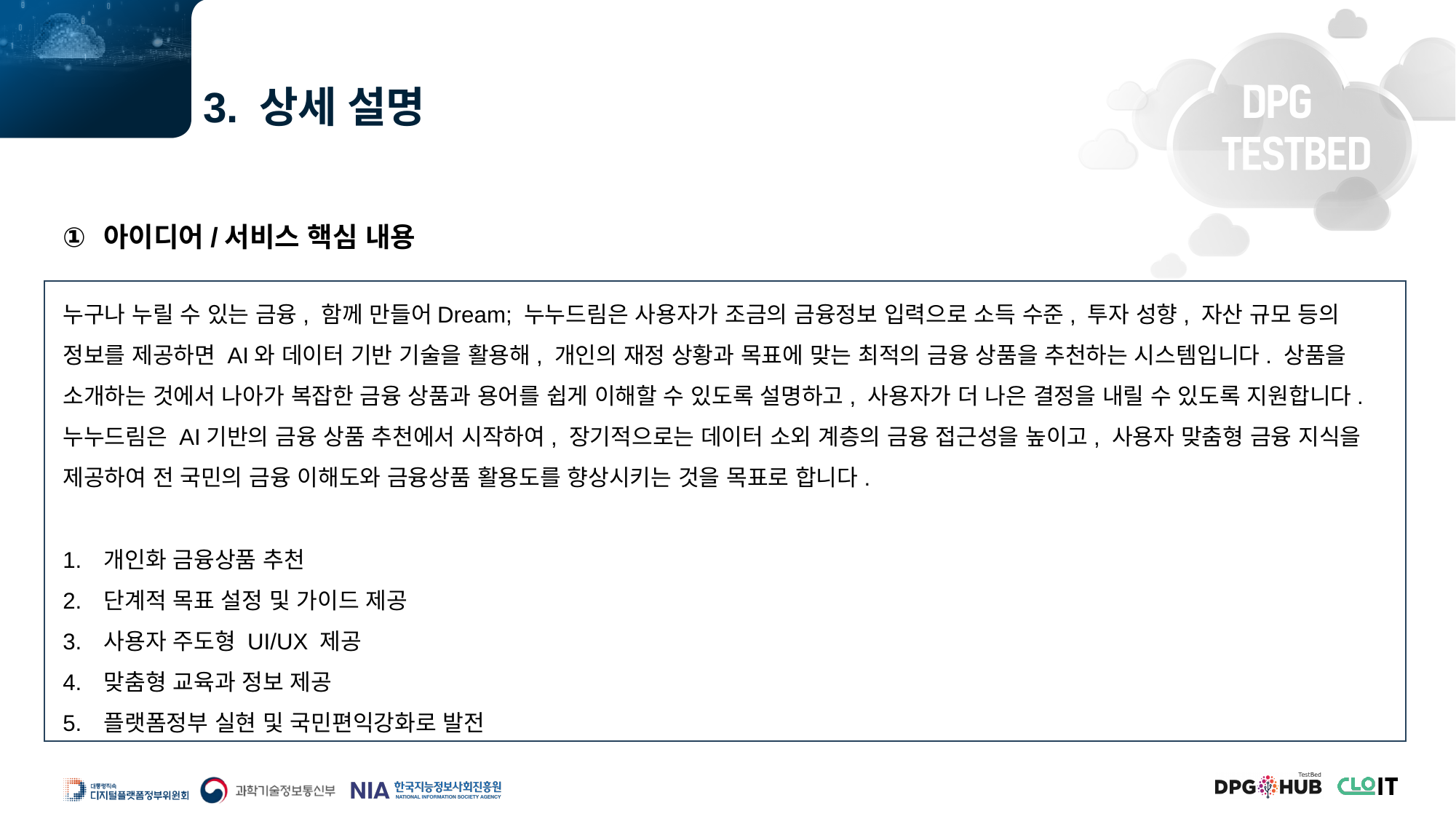

3. 상세 설명
아이디어/서비스 핵심 내용

누구나 누릴 수 있는 금융, 함께 만들어Dream; 누누드림은 사용자가 조금의 금융정보 입력으로 소득 수준, 투자 성향, 자산 규모 등의 정보를 제공하면 AI와 데이터 기반 기술을 활용해, 개인의 재정 상황과 목표에 맞는 최적의 금융 상품을 추천하는 시스템입니다. 상품을 소개하는 것에서 나아가 복잡한 금융 상품과 용어를 쉽게 이해할 수 있도록 설명하고, 사용자가 더 나은 결정을 내릴 수 있도록 지원합니다.
누누드림은 AI기반의 금융 상품 추천에서 시작하여, 장기적으로는 데이터 소외 계층의 금융 접근성을 높이고, 사용자 맞춤형 금융 지식을 제공하여 전 국민의 금융 이해도와 금융상품 활용도를 향상시키는 것을 목표로 합니다.

개인화 금융상품 추천
단계적 목표 설정 및 가이드 제공
사용자 주도형 UI/UX 제공
맞춤형 교육과 정보 제공
플랫폼정부 실현 및 국민편익강화로 발전